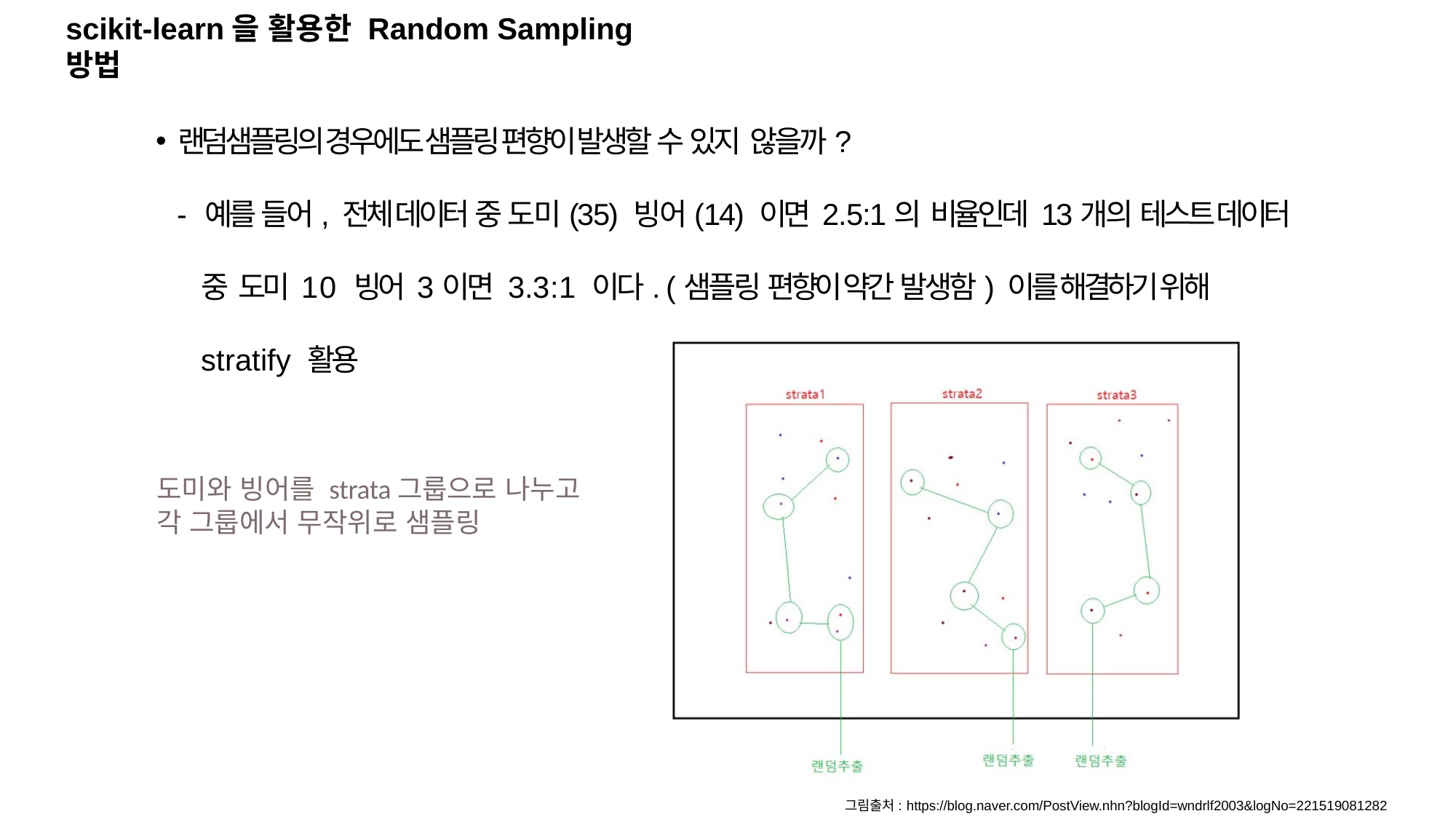

# scikit-learn을 활용한 Random Sampling 방법
랜덤샘플링의 경우에도 샘플링 편향이 발생할 수 있지 않을까?
- 예를 들어, 전체 데이터 중 도미(35) 빙어(14) 이면 2.5:1의 비율인데 13개의 테스트 데이터 중  도미 10 빙어 3이면 3.3:1 이다. (샘플링 편향이 약간 발생함) 이를 해결하기 위해 stratify 활용

도미와 빙어를 strata그룹으로 나누고  각 그룹에서 무작위로 샘플링
그림출처: https://blog.naver.com/PostView.nhn?blogId=wndrlf2003&logNo=221519081282